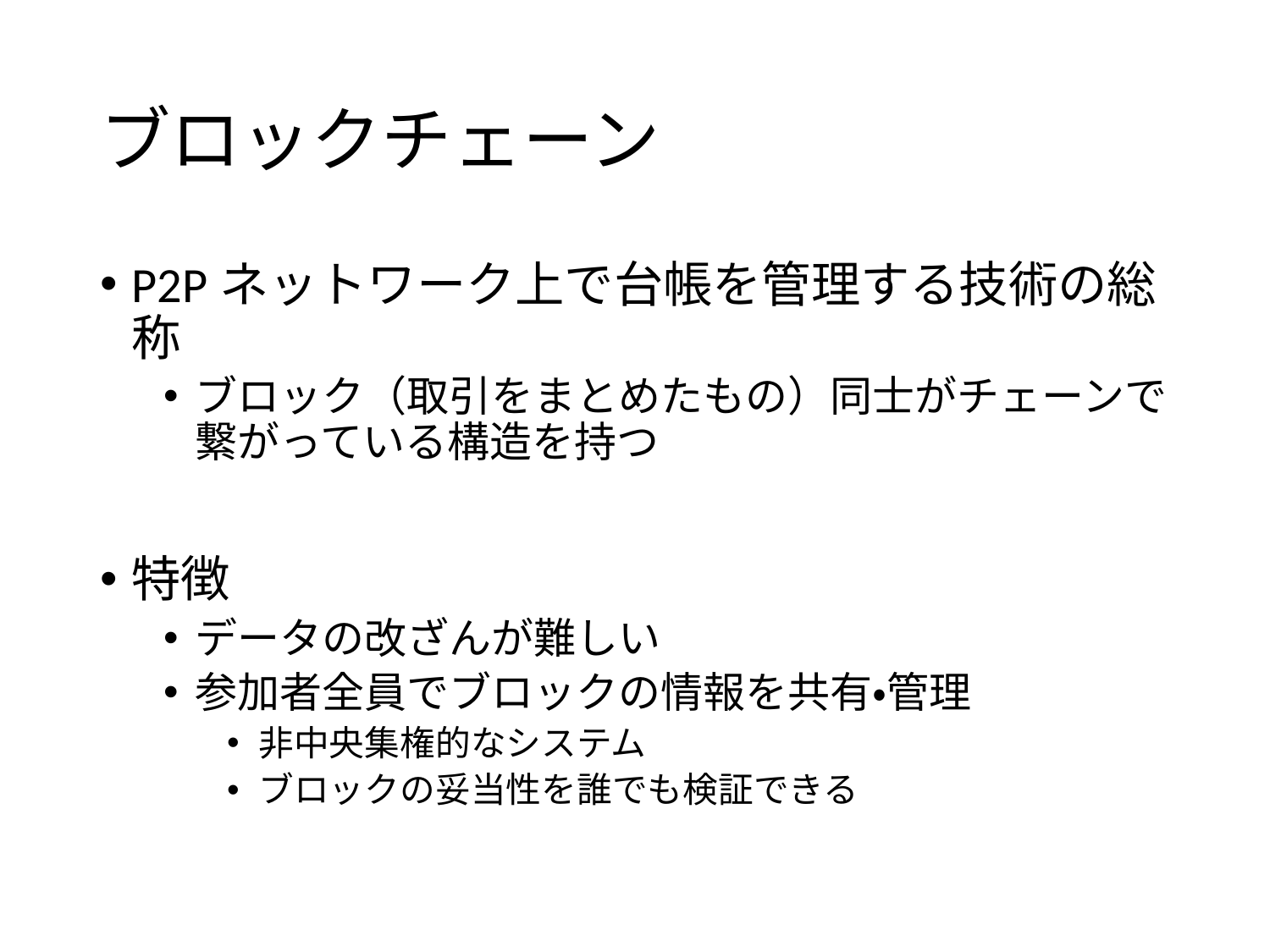

# ブロックチェーン
P2Pネットワーク上で台帳を管理する技術の総称
ブロック（取引をまとめたもの）同士がチェーンで繋がっている構造を持つ

特徴
データの改ざんが難しい
参加者全員でブロックの情報を共有・管理
非中央集権的なシステム
ブロックの妥当性を誰でも検証できる